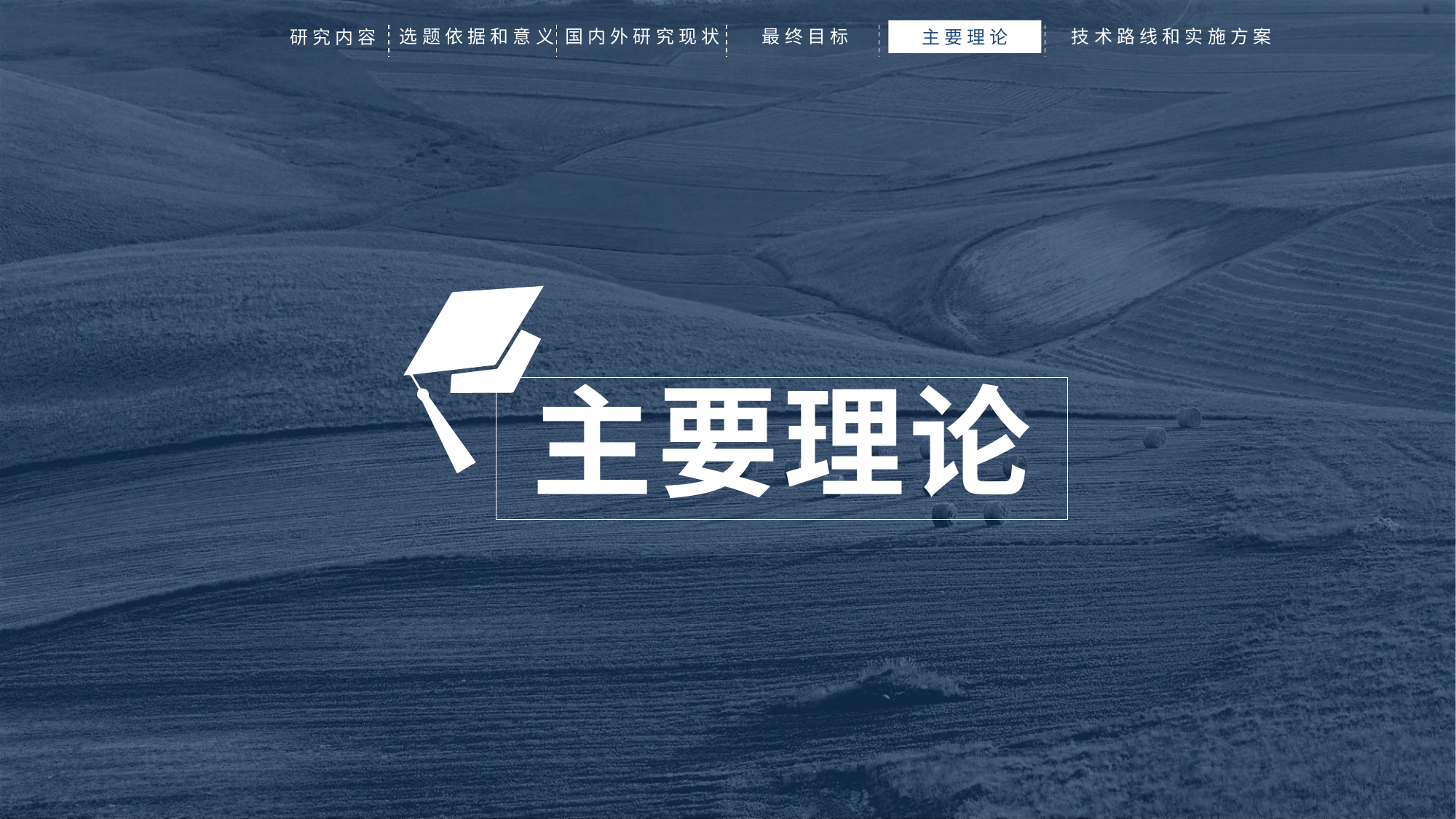

选题依据和意义
国内外研究现状
最终目标
技术路线和实施方案
研究内容
主要理论

主要理论